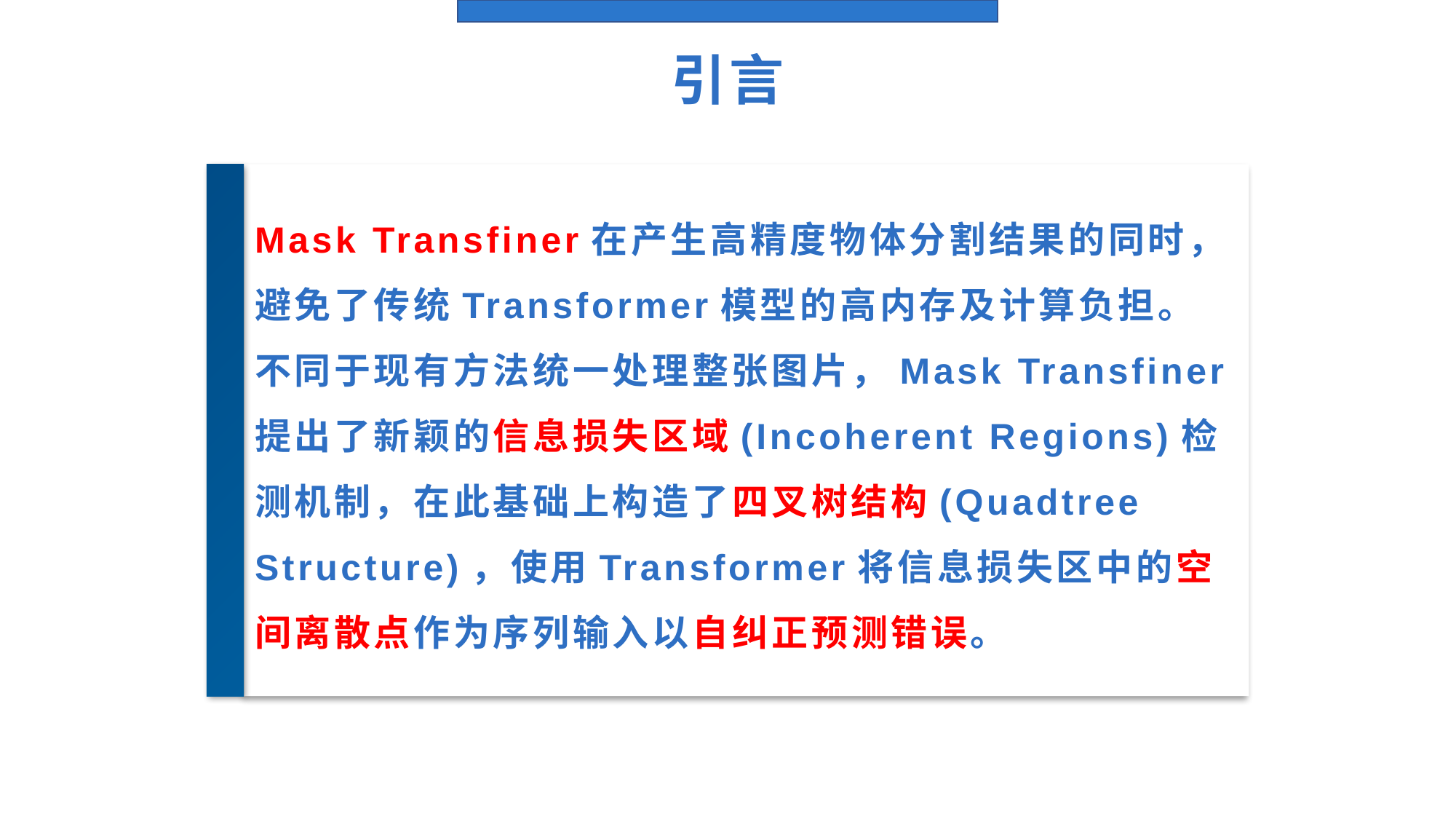

引言

Mask Transfiner在产生高精度物体分割结果的同时，避免了传统Transformer模型的高内存及计算负担。
不同于现有方法统一处理整张图片，Mask Transfiner提出了新颖的信息损失区域(Incoherent Regions)检测机制，在此基础上构造了四叉树结构(Quadtree Structure)，使用Transformer将信息损失区中的空间离散点作为序列输入以自纠正预测错误。